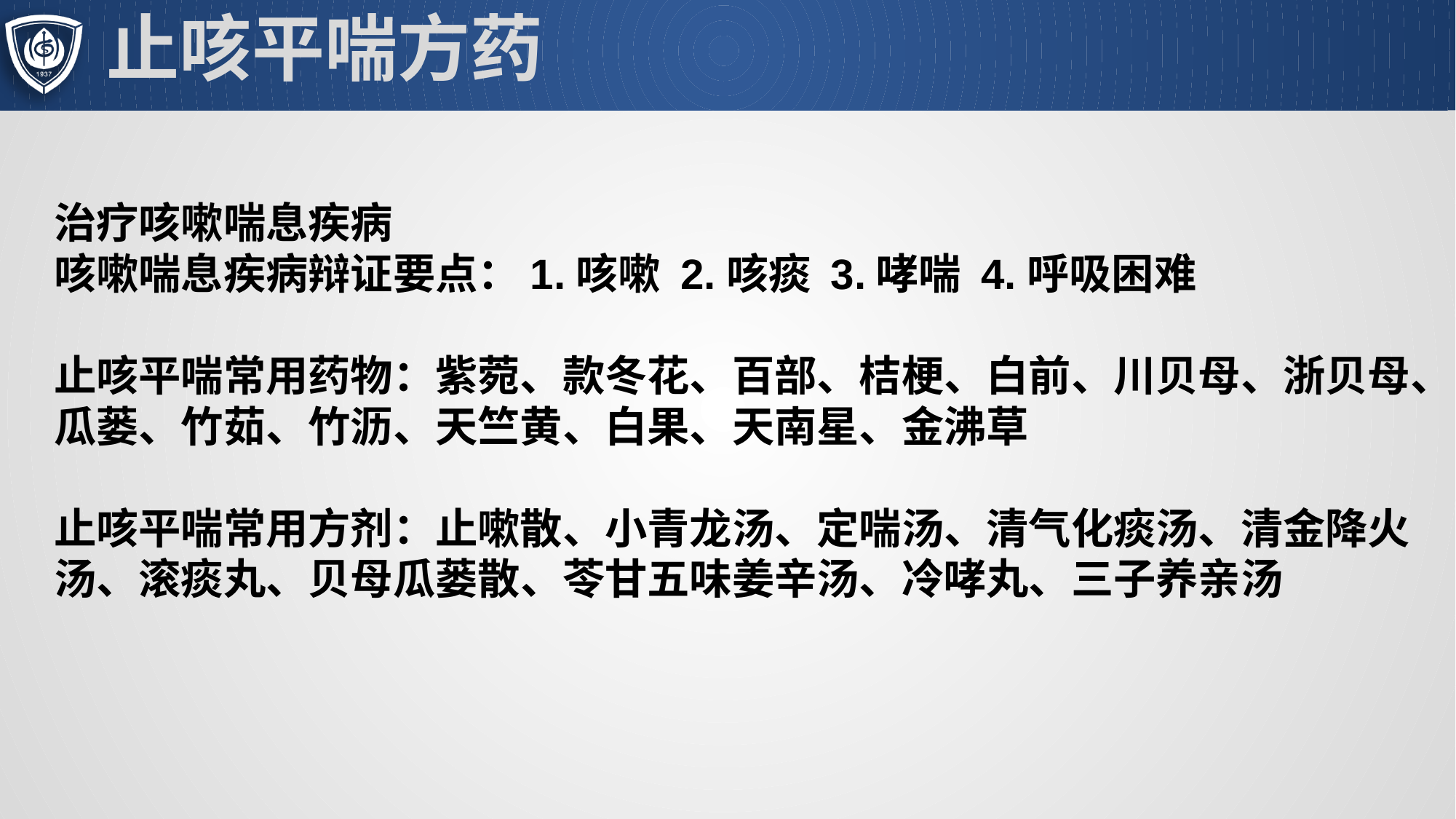

# 止咳平喘方药
治疗咳嗽喘息疾病
咳嗽喘息疾病辩证要点：1.咳嗽 2.咳痰 3.哮喘 4.呼吸困难

止咳平喘常用药物：紫菀、款冬花、百部、桔梗、白前、川贝母、浙贝母、瓜蒌、竹茹、竹沥、天竺黄、白果、天南星、金沸草

止咳平喘常用方剂：止嗽散、小青龙汤、定喘汤、清气化痰汤、清金降火汤、滚痰丸、贝母瓜蒌散、苓甘五味姜辛汤、冷哮丸、三子养亲汤